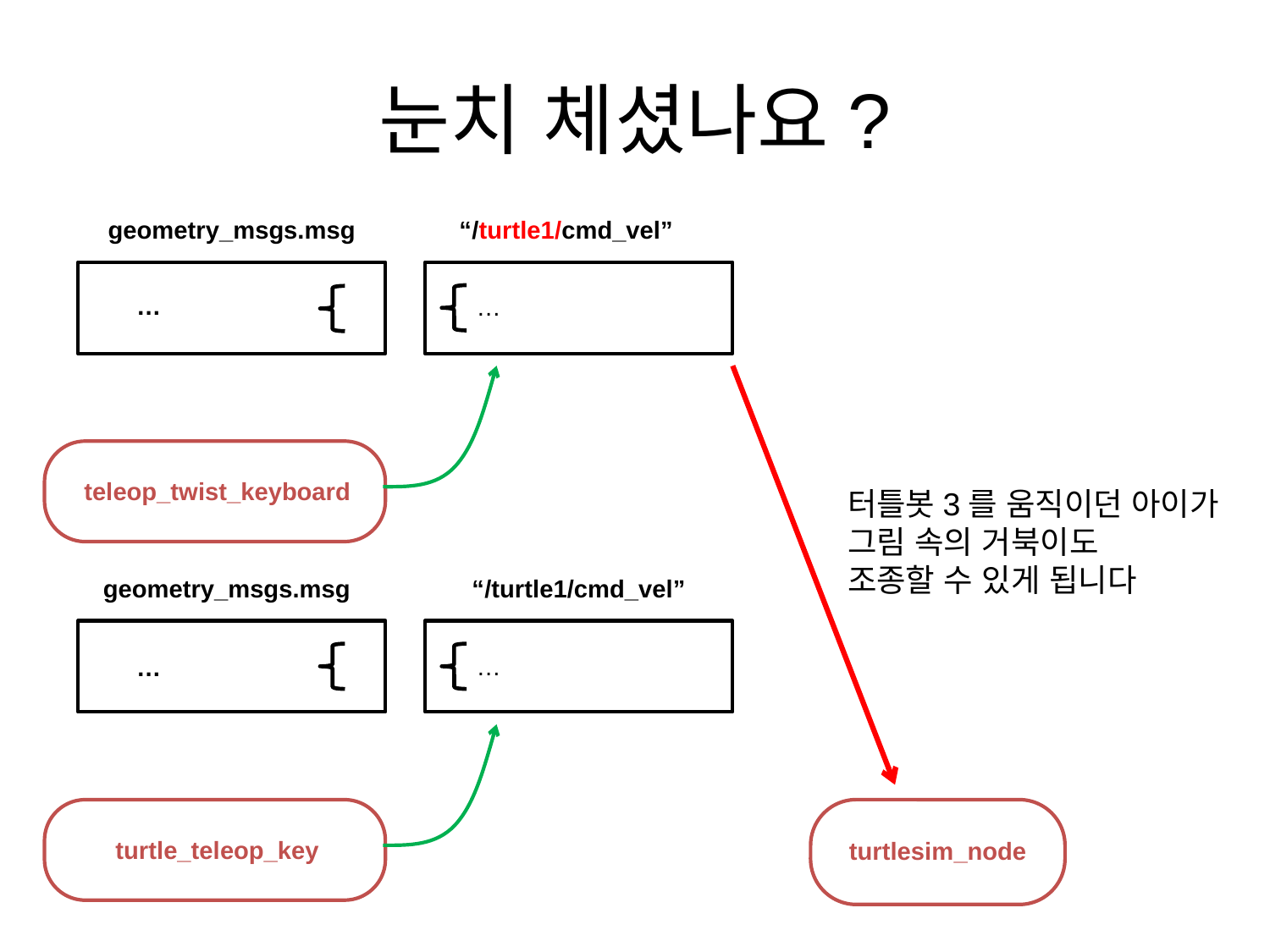

# 눈치 체셨나요?
geometry_msgs.msg

…
“/turtle1/cmd_vel”

…

teleop_twist_keyboard
터틀봇3를 움직이던 아이가
그림 속의 거북이도
조종할 수 있게 됩니다
geometry_msgs.msg

…
“/turtle1/cmd_vel”

…

turtle_teleop_key
turtlesim_node